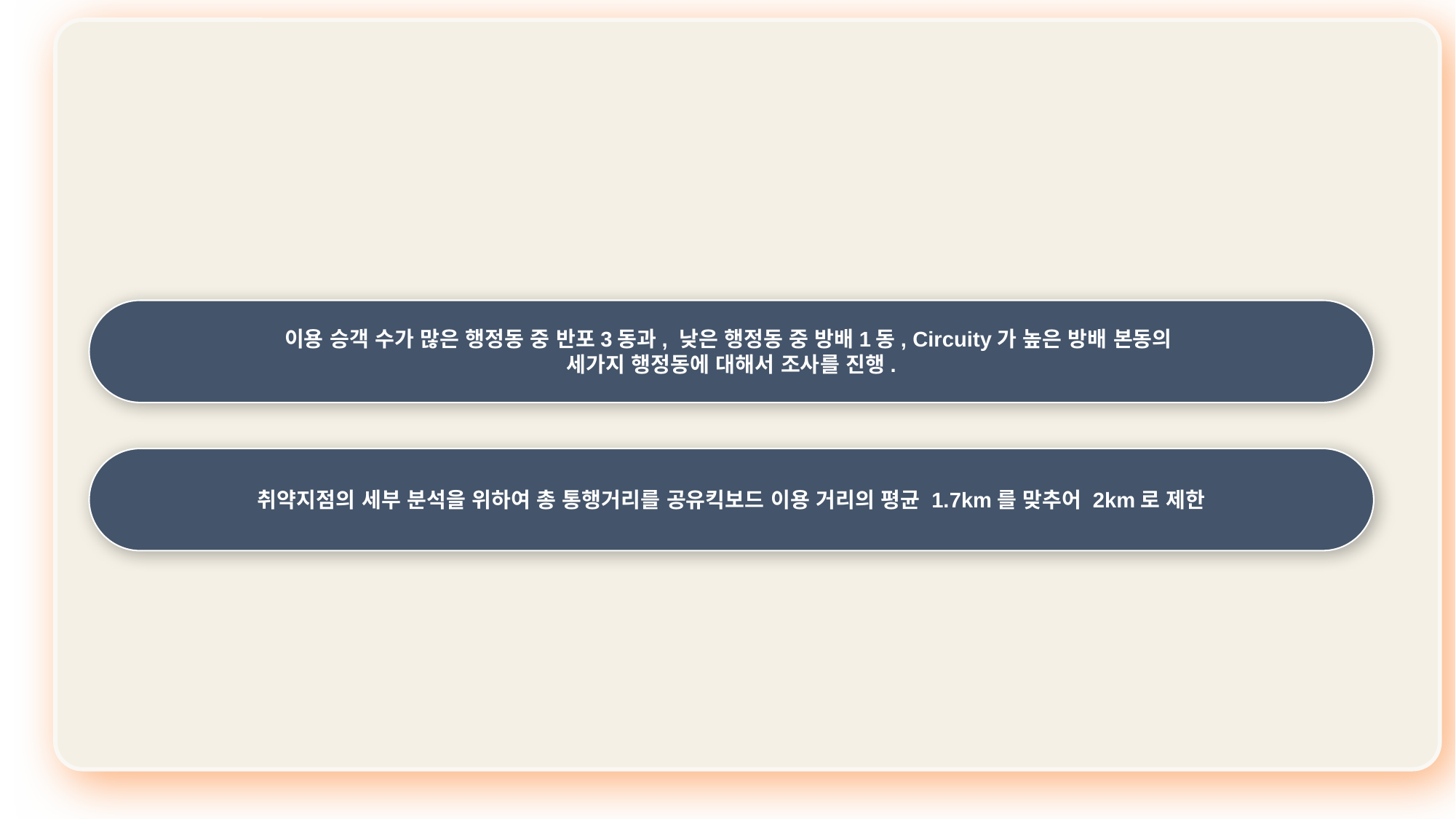

이용 승객 수가 많은 행정동 중 반포3동과, 낮은 행정동 중 방배1동, Circuity가 높은 방배 본동의
세가지 행정동에 대해서 조사를 진행.
취약지점의 세부 분석을 위하여 총 통행거리를 공유킥보드 이용 거리의 평균 1.7km를 맞추어 2km로 제한